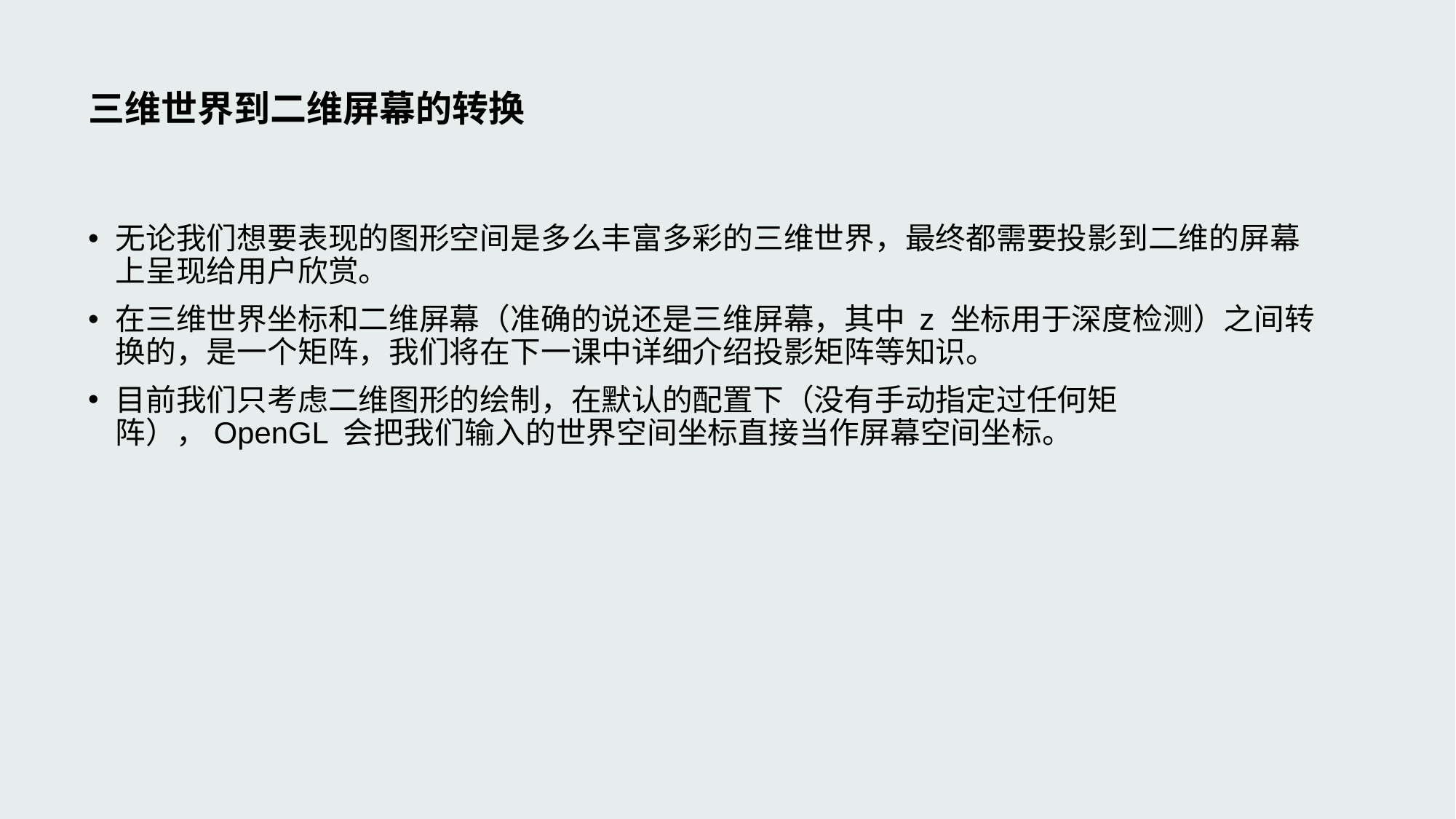

# 三维世界到二维屏幕的转换
无论我们想要表现的图形空间是多么丰富多彩的三维世界，最终都需要投影到二维的屏幕上呈现给用户欣赏。
在三维世界坐标和二维屏幕（准确的说还是三维屏幕，其中 z 坐标用于深度检测）之间转换的，是一个矩阵，我们将在下一课中详细介绍投影矩阵等知识。
目前我们只考虑二维图形的绘制，在默认的配置下（没有手动指定过任何矩阵），OpenGL 会把我们输入的世界空间坐标直接当作屏幕空间坐标。